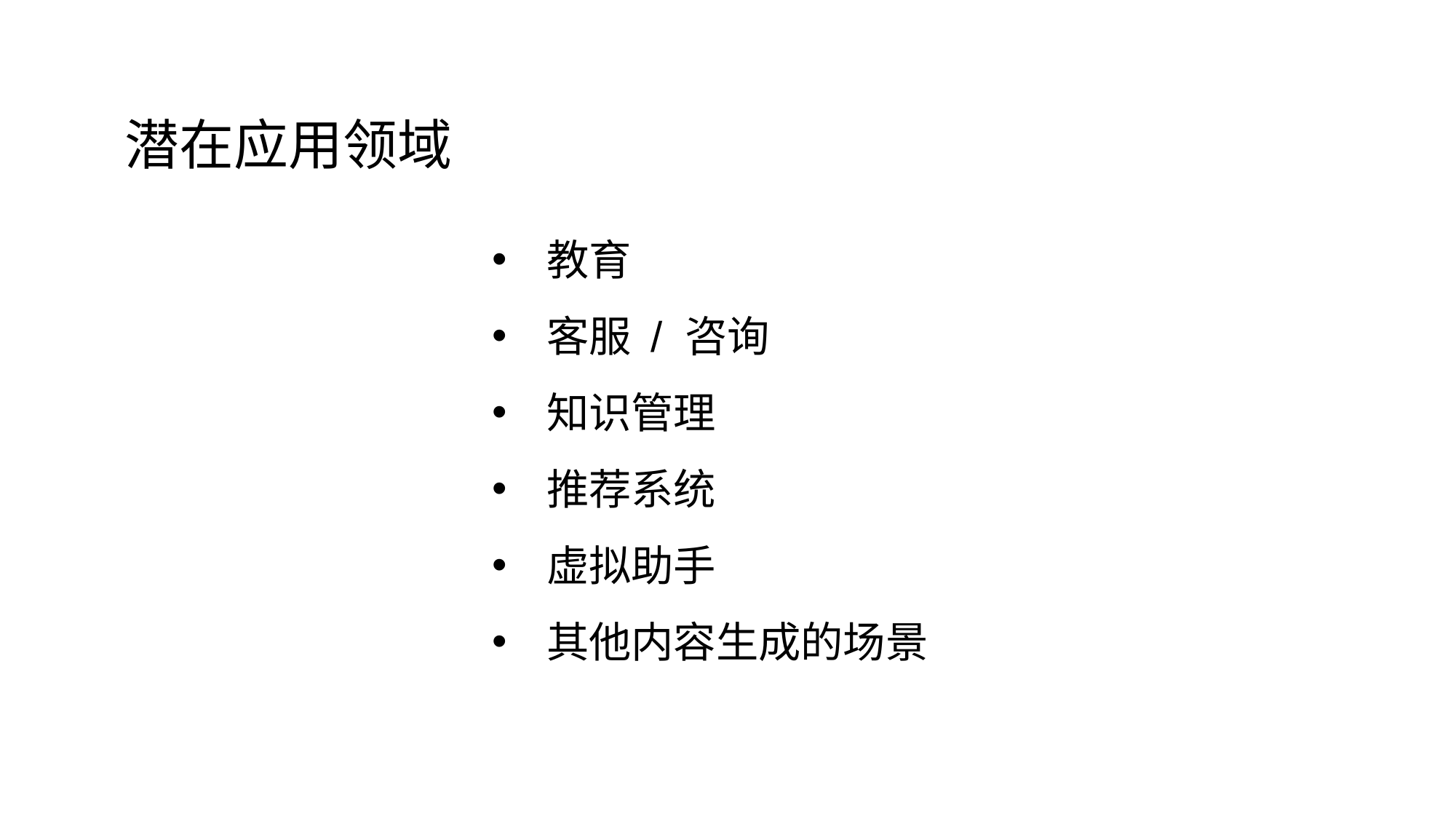

潜在应用领域

教育
客服 / 咨询
知识管理
推荐系统
虚拟助手
其他内容生成的场景